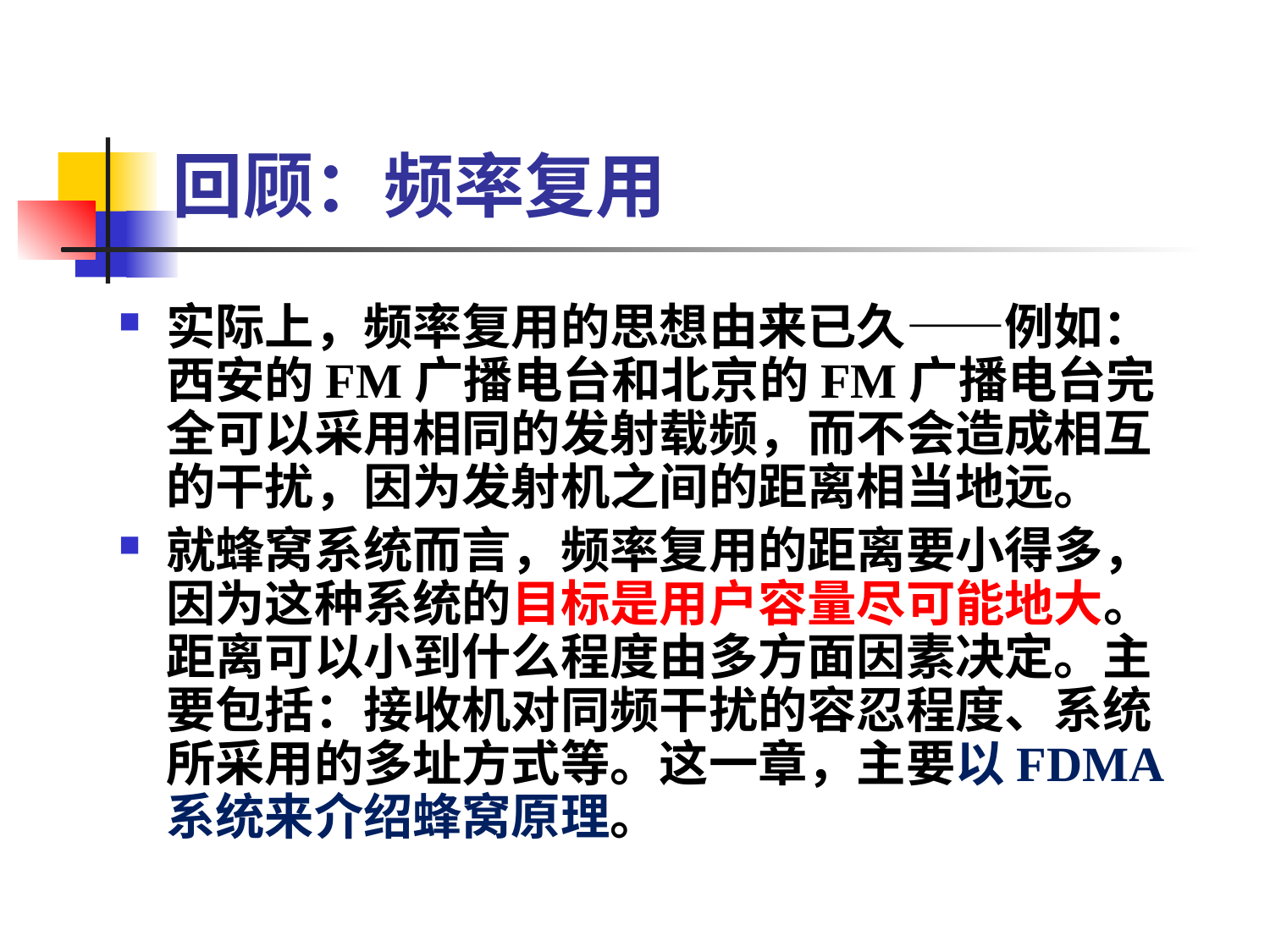

回顾：频率复用
实际上，频率复用的思想由来已久——例如：西安的FM广播电台和北京的FM广播电台完全可以采用相同的发射载频，而不会造成相互的干扰，因为发射机之间的距离相当地远。
就蜂窝系统而言，频率复用的距离要小得多，因为这种系统的目标是用户容量尽可能地大。距离可以小到什么程度由多方面因素决定。主要包括：接收机对同频干扰的容忍程度、系统所采用的多址方式等。这一章，主要以FDMA系统来介绍蜂窝原理。